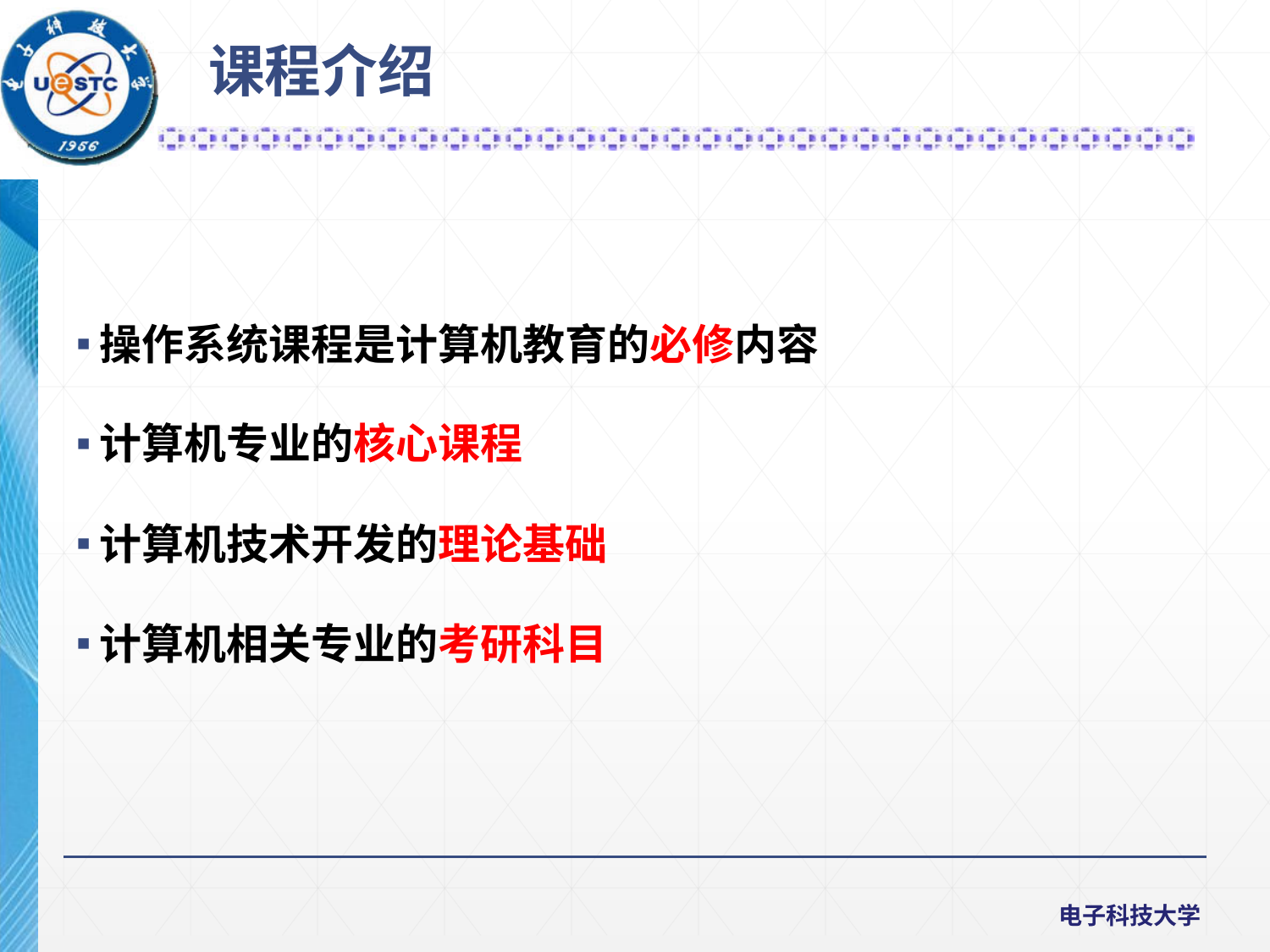

课程介绍
操作系统课程是计算机教育的必修内容
计算机专业的核心课程
计算机技术开发的理论基础
计算机相关专业的考研科目